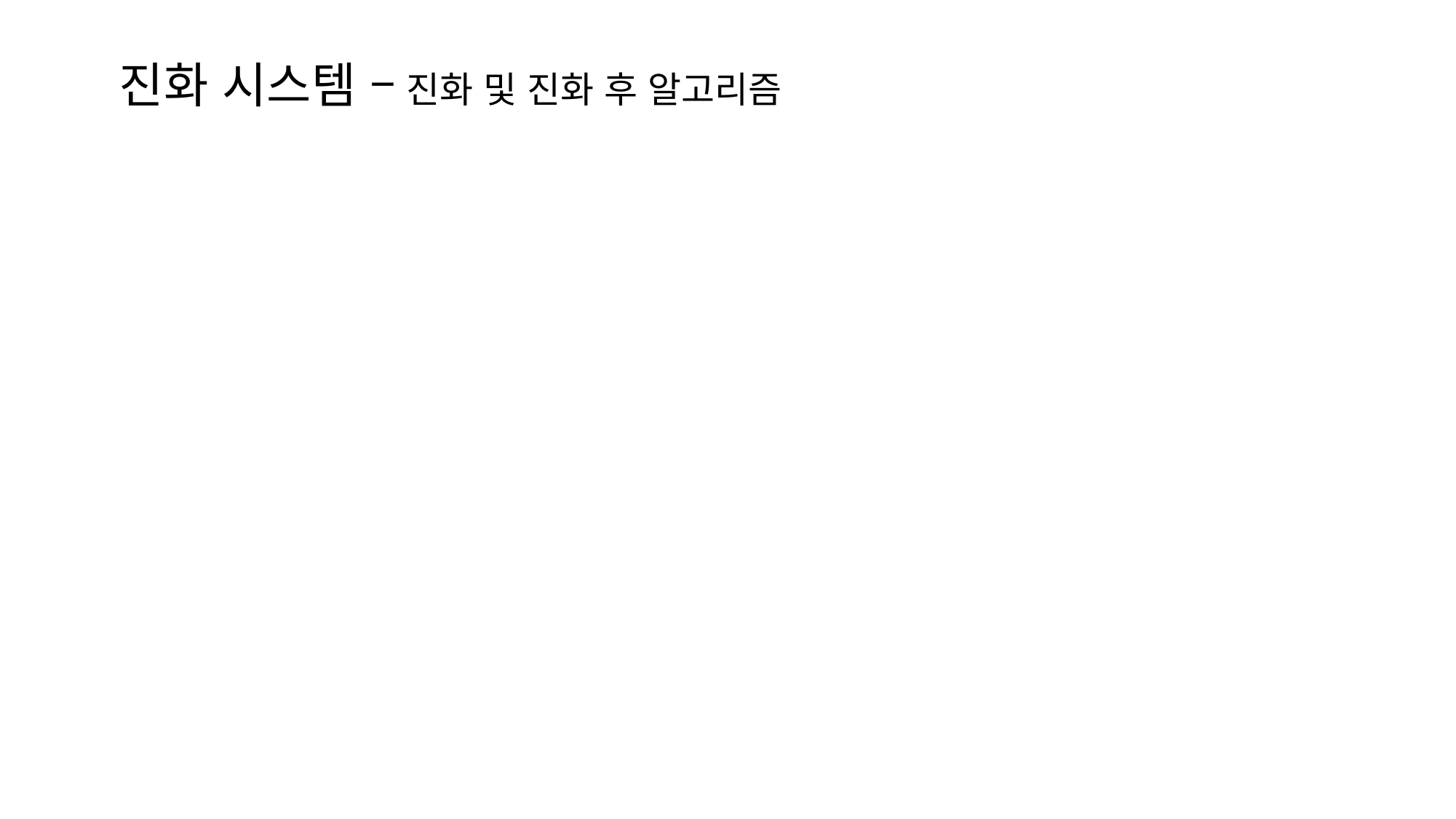

진화 시스템 – 진화 및 진화 후 알고리즘